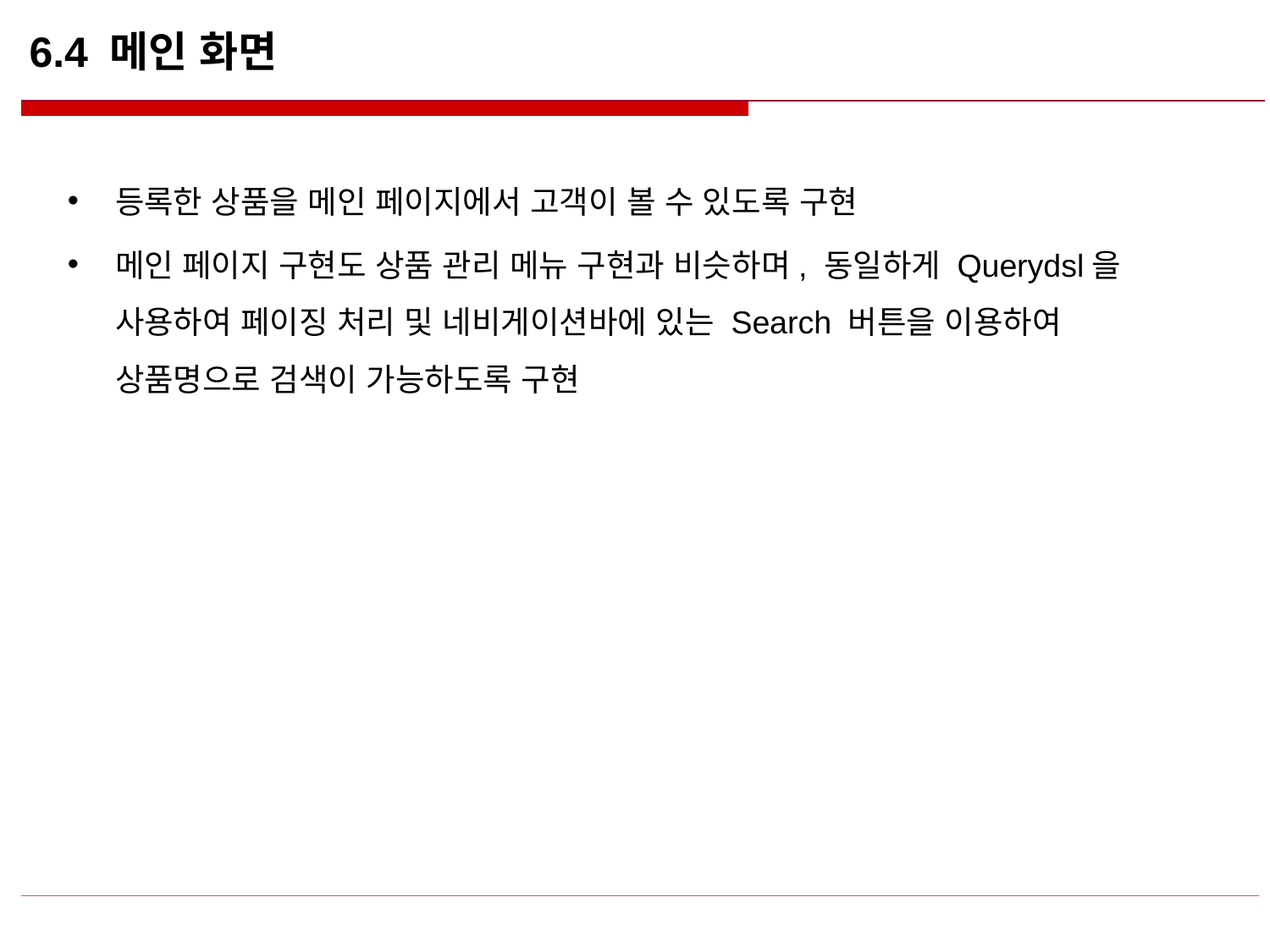

# 6.4 메인 화면
등록한 상품을 메인 페이지에서 고객이 볼 수 있도록 구현
메인 페이지 구현도 상품 관리 메뉴 구현과 비슷하며, 동일하게 Querydsl을 사용하여 페이징 처리 및 네비게이션바에 있는 Search 버튼을 이용하여 상품명으로 검색이 가능하도록 구현